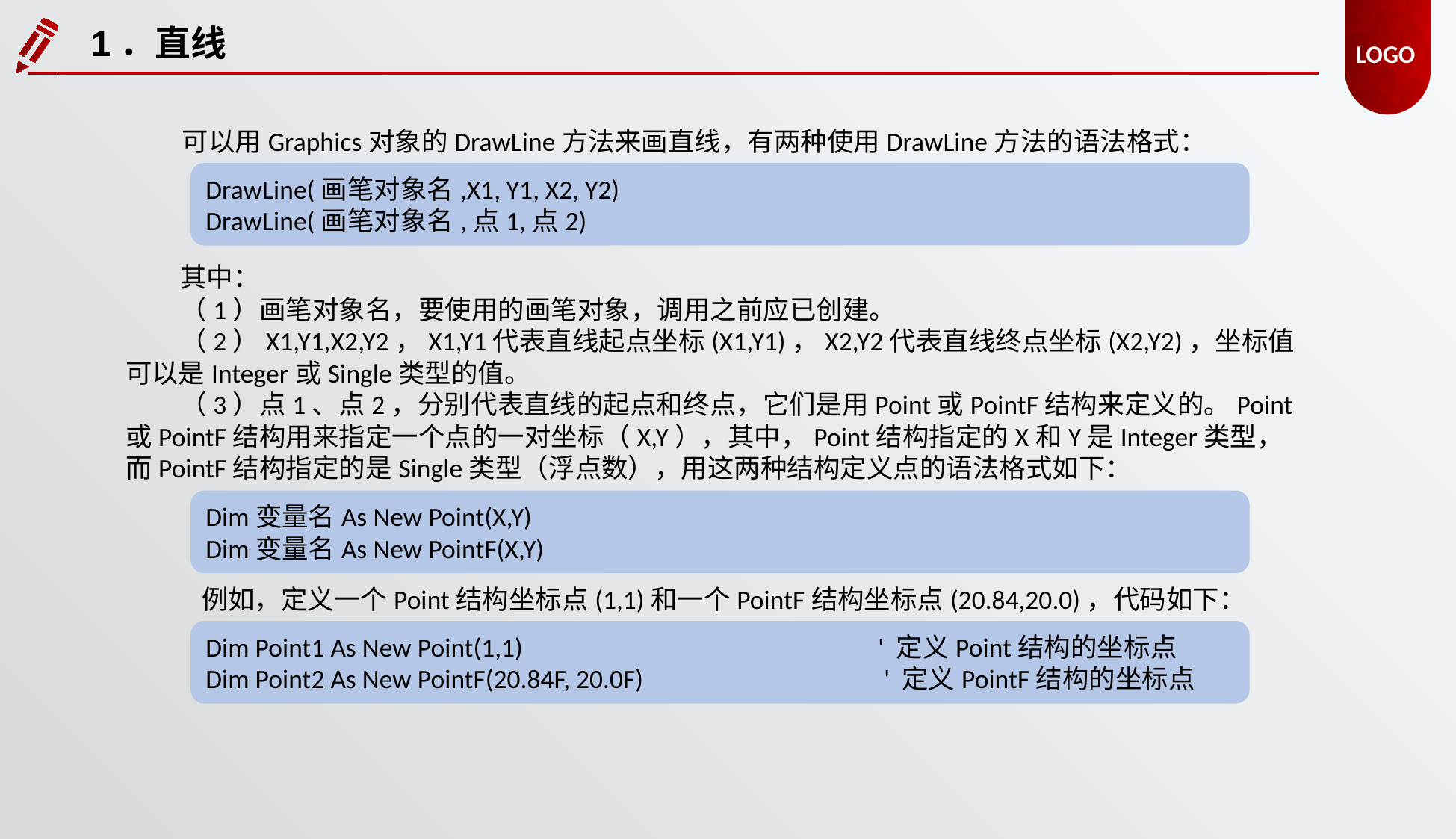

1．直线
可以用Graphics对象的DrawLine方法来画直线，有两种使用DrawLine方法的语法格式：
DrawLine(画笔对象名,X1, Y1, X2, Y2)
DrawLine(画笔对象名,点1,点2)
其中：
（1）画笔对象名，要使用的画笔对象，调用之前应已创建。
（2）X1,Y1,X2,Y2，X1,Y1代表直线起点坐标(X1,Y1)，X2,Y2代表直线终点坐标(X2,Y2)，坐标值可以是Integer或Single类型的值。
（3）点1、点2，分别代表直线的起点和终点，它们是用Point或PointF结构来定义的。Point或PointF结构用来指定一个点的一对坐标（X,Y），其中，Point结构指定的X和Y是Integer类型，而PointF结构指定的是Single类型（浮点数），用这两种结构定义点的语法格式如下：
Dim变量名As New Point(X,Y)
Dim变量名As New PointF(X,Y)
例如，定义一个Point结构坐标点(1,1)和一个PointF结构坐标点(20.84,20.0)，代码如下：
Dim Point1 As New Point(1,1) 				' 定义Point结构的坐标点
Dim Point2 As New PointF(20.84F, 20.0F)			 ' 定义PointF结构的坐标点